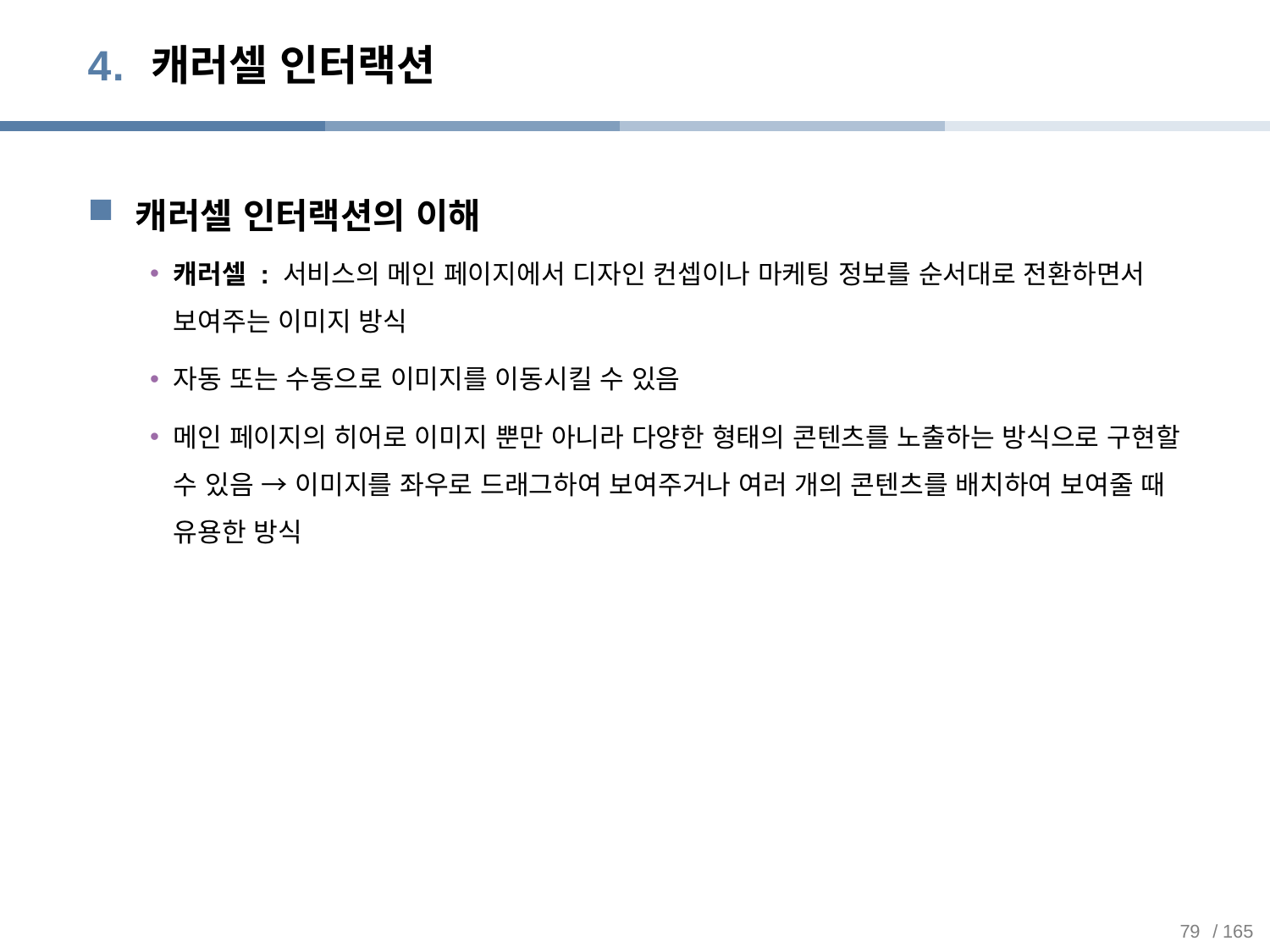

# 캐러셀 인터랙션
캐러셀 인터랙션의 이해
캐러셀 : 서비스의 메인 페이지에서 디자인 컨셉이나 마케팅 정보를 순서대로 전환하면서 보여주는 이미지 방식
자동 또는 수동으로 이미지를 이동시킬 수 있음
메인 페이지의 히어로 이미지 뿐만 아니라 다양한 형태의 콘텐츠를 노출하는 방식으로 구현할 수 있음 → 이미지를 좌우로 드래그하여 보여주거나 여러 개의 콘텐츠를 배치하여 보여줄 때 유용한 방식